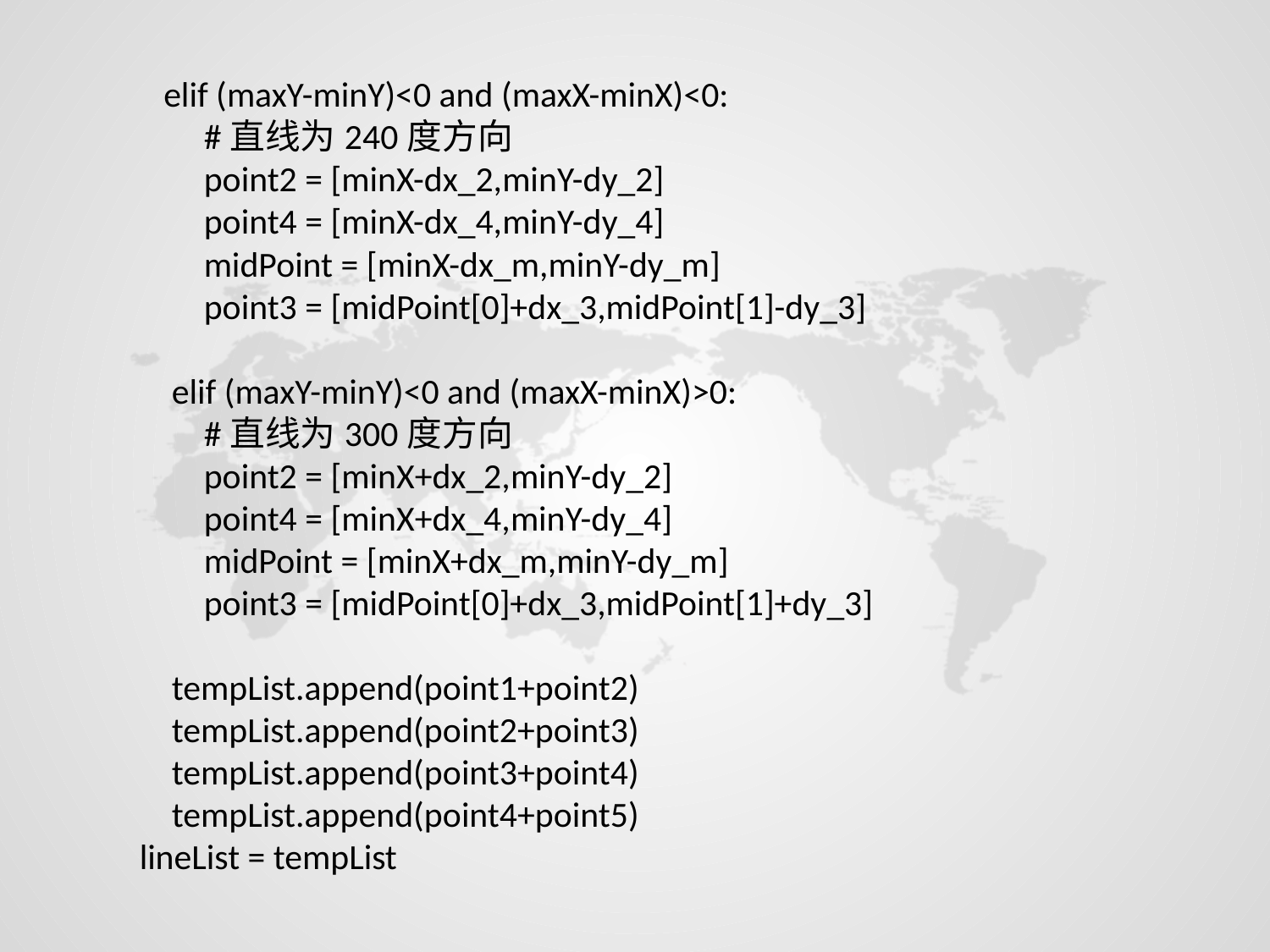

elif (maxY-minY)<0 and (maxX-minX)<0:
            #直线为240度方向
            point2 = [minX-dx_2,minY-dy_2]
            point4 = [minX-dx_4,minY-dy_4]
            midPoint = [minX-dx_m,minY-dy_m]
            point3 = [midPoint[0]+dx_3,midPoint[1]-dy_3]

        elif (maxY-minY)<0 and (maxX-minX)>0:
            #直线为300度方向
            point2 = [minX+dx_2,minY-dy_2]
            point4 = [minX+dx_4,minY-dy_4]
            midPoint = [minX+dx_m,minY-dy_m]
            point3 = [midPoint[0]+dx_3,midPoint[1]+dy_3]

        tempList.append(point1+point2)
        tempList.append(point2+point3)
        tempList.append(point3+point4)
        tempList.append(point4+point5)
    lineList = tempList